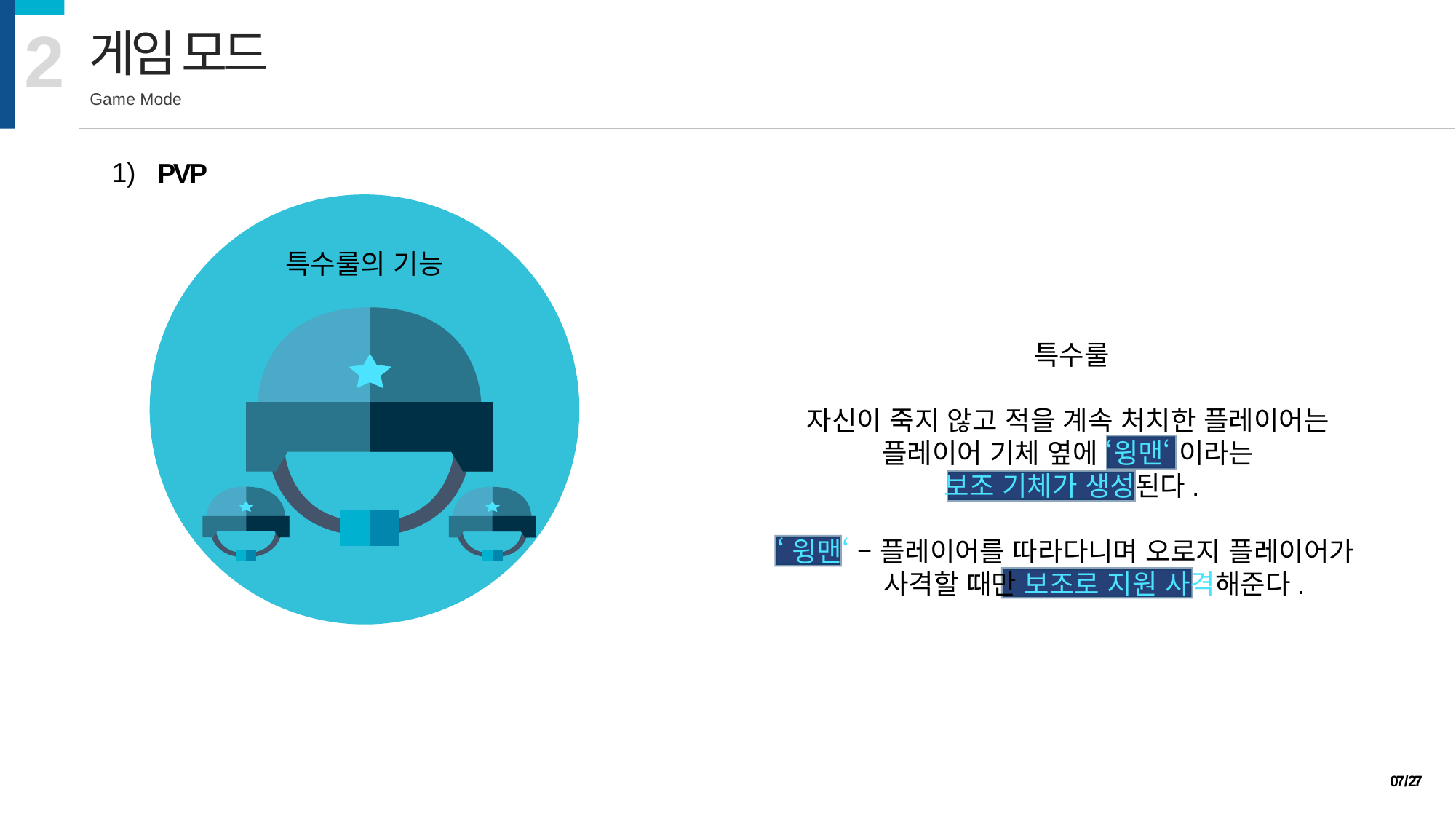

2
게임 모드
Game Mode
1)
PVP

특수룰의 기능

특수룰

자신이 죽지 않고 적을 계속 처치한 플레이어는
플레이어 기체 옆에 ‘윙맨‘ 이라는
보조 기체가 생성된다.

‘윙맨‘ – 플레이어를 따라다니며 오로지 플레이어가
             사격할 때만 보조로 지원 사격해준다.

07 / 27